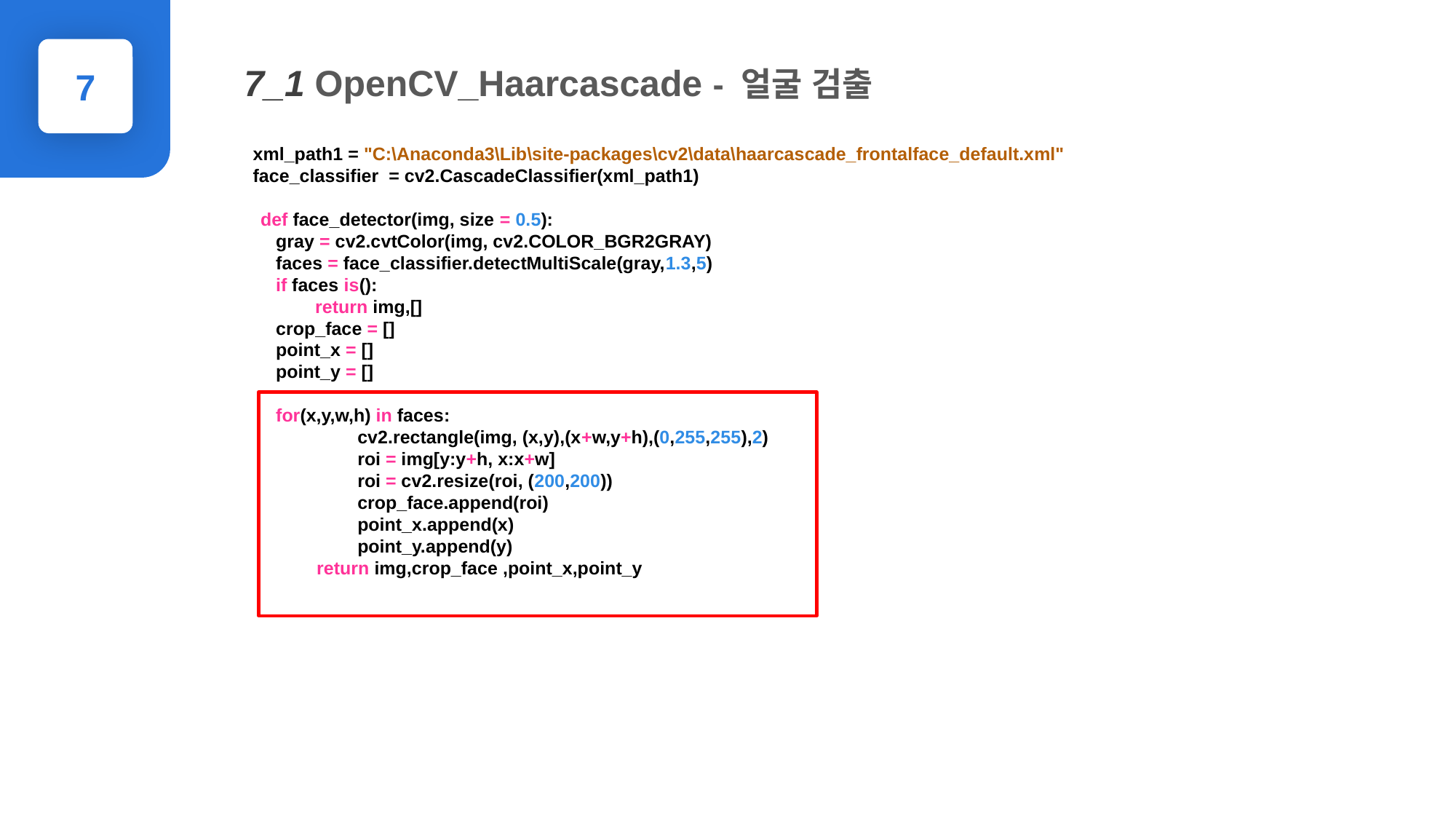

7_1 OpenCV_Haarcascade - 얼굴 검출

7
PPTBIZCAM
xml_path1 = "C:\Anaconda3\Lib\site-packages\cv2\data\haarcascade_frontalface_default.xml"
face_classifier  = cv2.CascadeClassifier(xml_path1)

def face_detector(img, size = 0.5):
   gray = cv2.cvtColor(img, cv2.COLOR_BGR2GRAY)
   faces = face_classifier.detectMultiScale(gray,1.3,5)
   if faces is():
return img,[]
   crop_face = []
   point_x = []
   point_y = []

   for(x,y,w,h) in faces:
                   cv2.rectangle(img, (x,y),(x+w,y+h),(0,255,255),2)
                   roi = img[y:y+h, x:x+w]
                   roi = cv2.resize(roi, (200,200))
                   crop_face.append(roi)
                   point_x.append(x)
                   point_y.append(y)
           return img,crop_face ,point_x,point_y